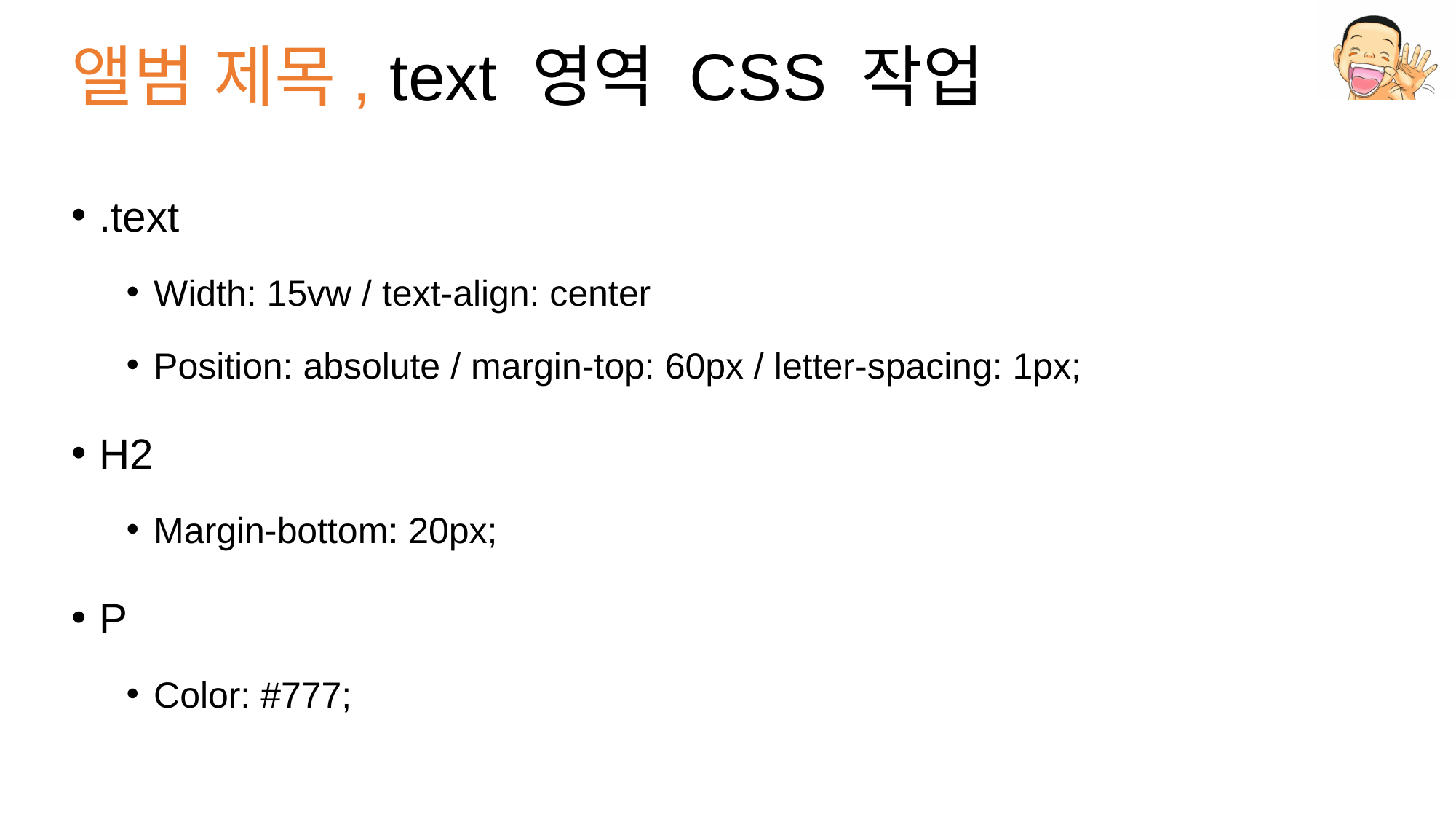

# 앨범 제목, text 영역 CSS 작업
.text
Width: 15vw / text-align: center
Position: absolute / margin-top: 60px / letter-spacing: 1px;
H2
Margin-bottom: 20px;
P
Color: #777;